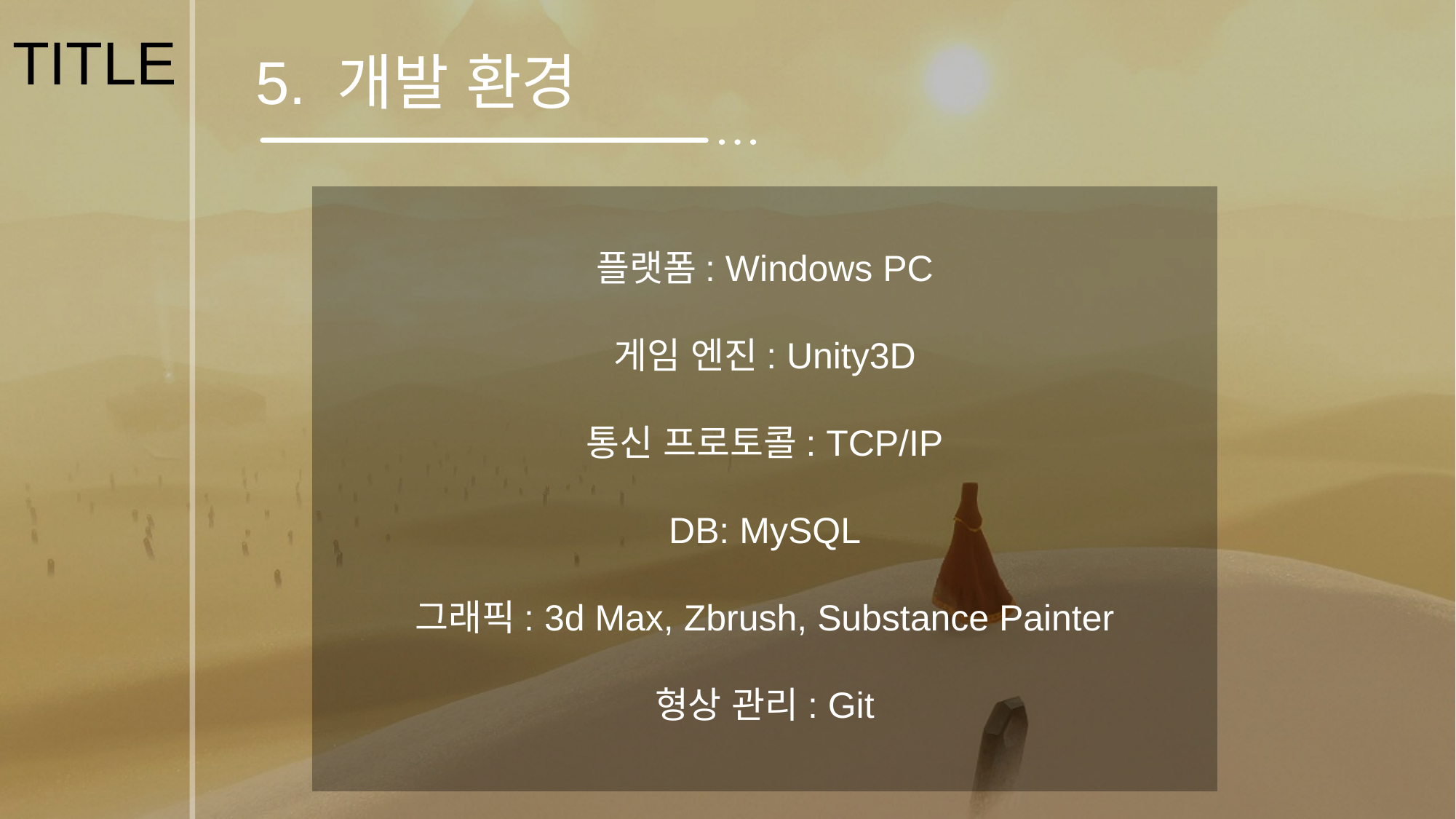

TITLE
5. 개발 환경

플랫폼: Windows PC

게임 엔진: Unity3D

통신 프로토콜: TCP/IP

DB: MySQL

그래픽: 3d Max, Zbrush, Substance Painter

형상 관리: Git